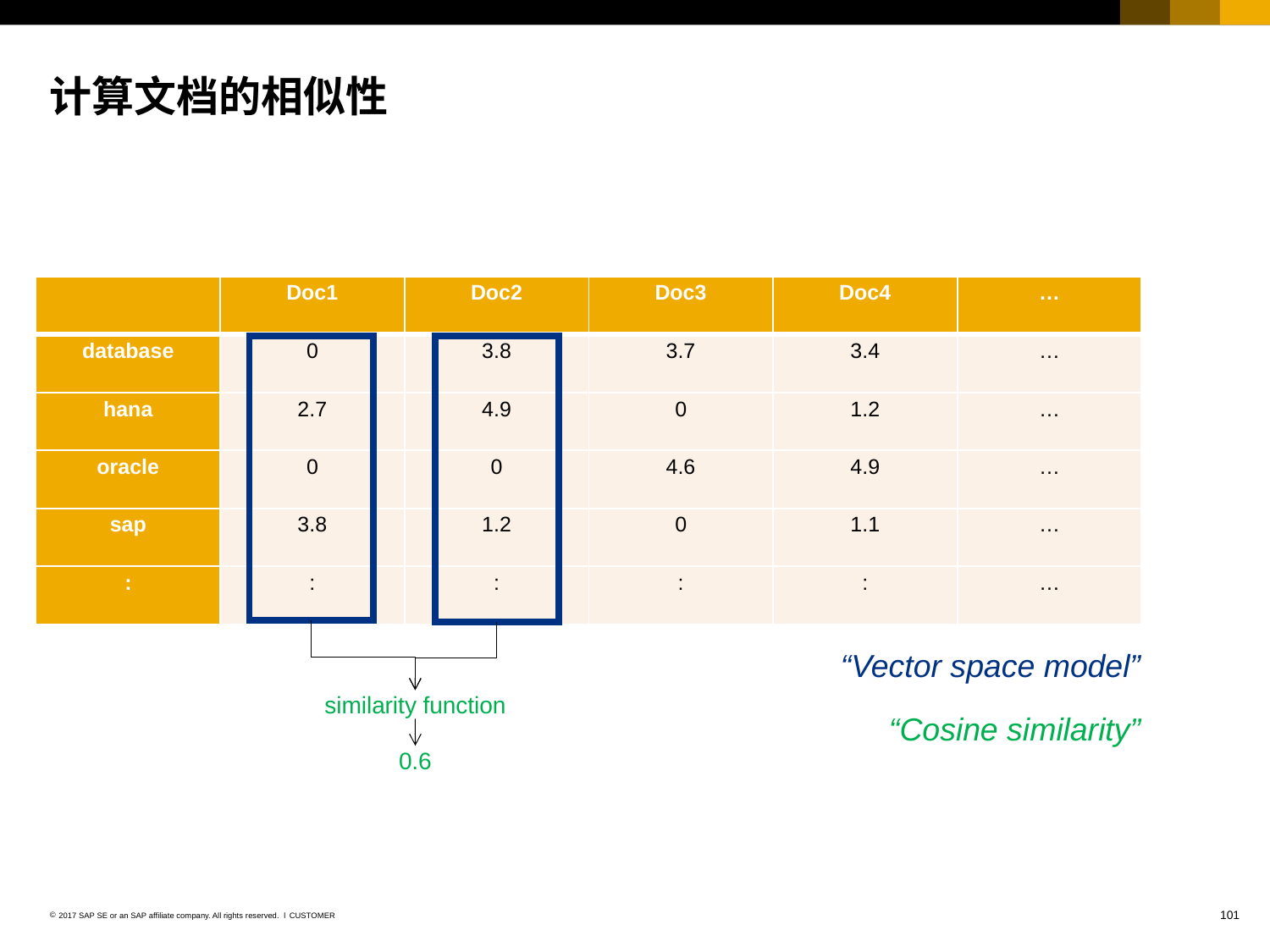

# 计算文档的相似性
|  | Doc1 | Doc2 | Doc3 | Doc4 | … |
| --- | --- | --- | --- | --- | --- |
| database | 0 | 3.8 | 3.7 | 3.4 | … |
| hana | 2.7 | 4.9 | 0 | 1.2 | … |
| oracle | 0 | 0 | 4.6 | 4.9 | … |
| sap | 3.8 | 1.2 | 0 | 1.1 | … |
| : | : | : | : | : | … |

similarity function
0.6
“Vector space model”
“Cosine similarity”